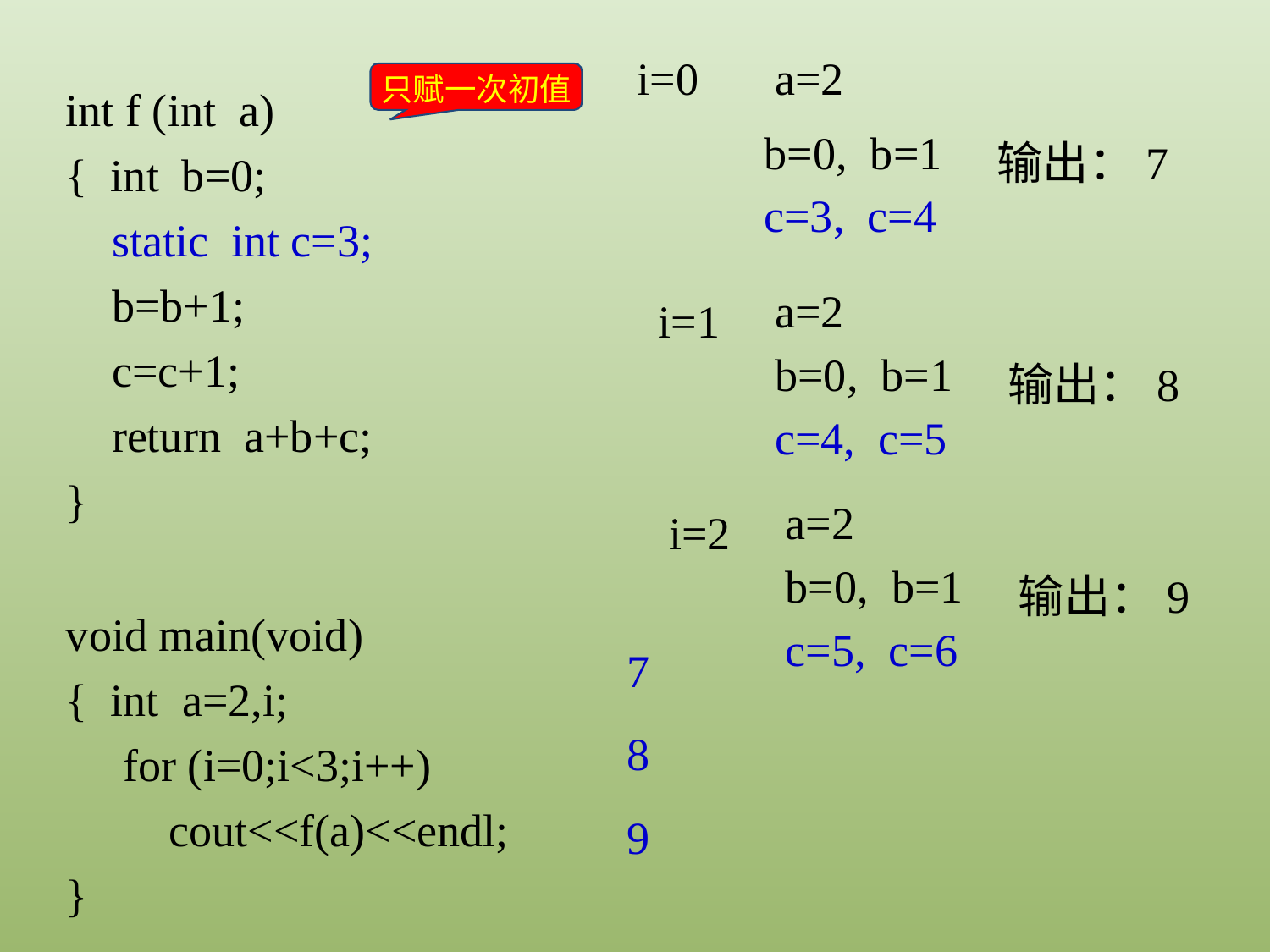

i=0
a=2
只赋一次初值
int f (int  a)
{  int  b=0;
    static  int c=3;
    b=b+1;
    c=c+1;
    return  a+b+c;
}
b=0,  b=1
输出：7
c=3,  c=4
a=2
i=1
b=0,  b=1
输出：8
c=4,  c=5
a=2
i=2
b=0,  b=1
输出：9
void main(void)
{  int  a=2,i;
     for (i=0;i<3;i++)
         cout<<f(a)<<endl;
}
c=5,  c=6
7
8
9
235